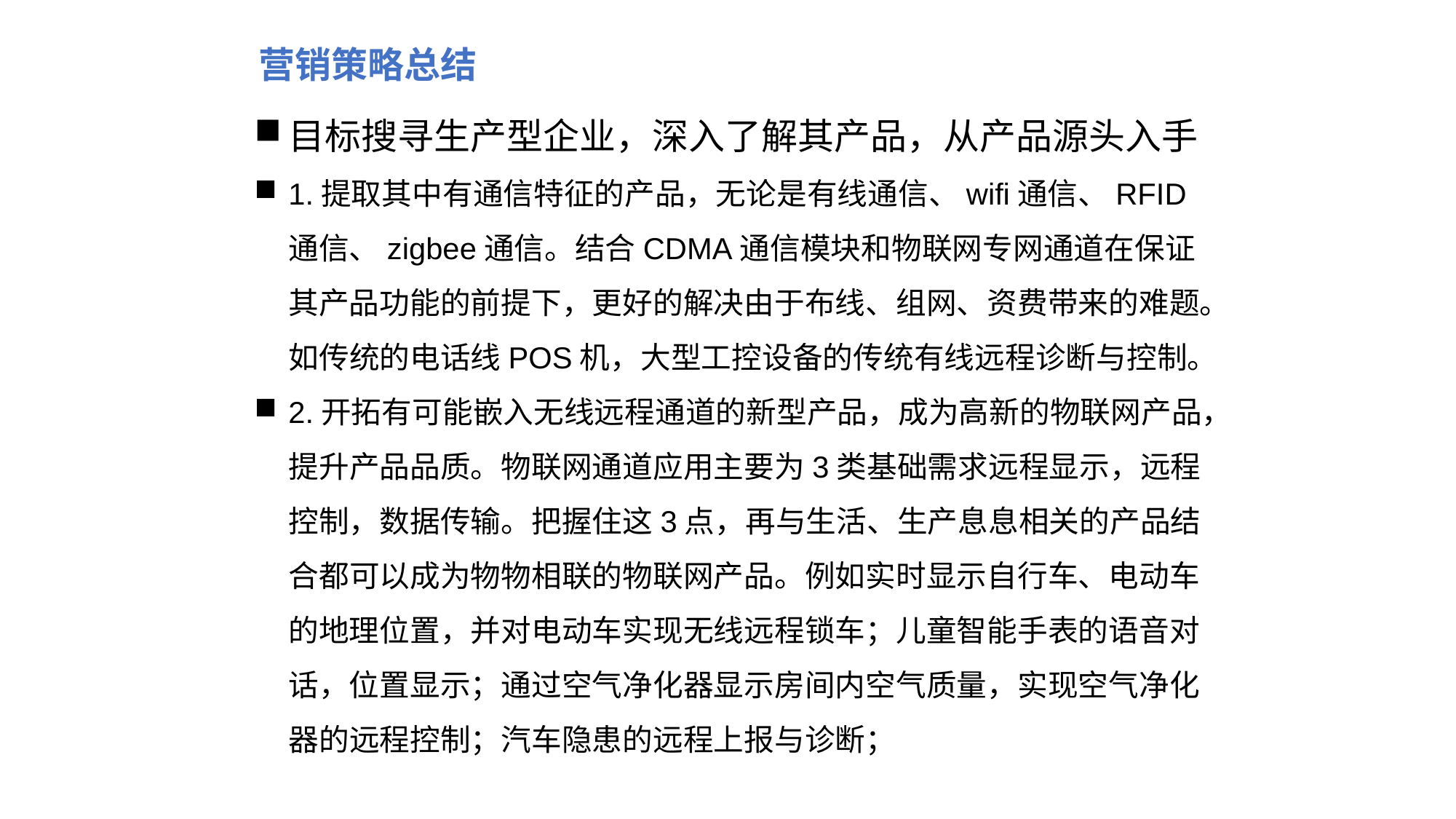

营销策略总结
目标搜寻生产型企业，深入了解其产品，从产品源头入手
1.提取其中有通信特征的产品，无论是有线通信、wifi通信、RFID通信、zigbee通信。结合CDMA通信模块和物联网专网通道在保证其产品功能的前提下，更好的解决由于布线、组网、资费带来的难题。如传统的电话线POS机，大型工控设备的传统有线远程诊断与控制。
2.开拓有可能嵌入无线远程通道的新型产品，成为高新的物联网产品，提升产品品质。物联网通道应用主要为3类基础需求远程显示，远程控制，数据传输。把握住这3点，再与生活、生产息息相关的产品结合都可以成为物物相联的物联网产品。例如实时显示自行车、电动车的地理位置，并对电动车实现无线远程锁车；儿童智能手表的语音对话，位置显示；通过空气净化器显示房间内空气质量，实现空气净化器的远程控制；汽车隐患的远程上报与诊断；